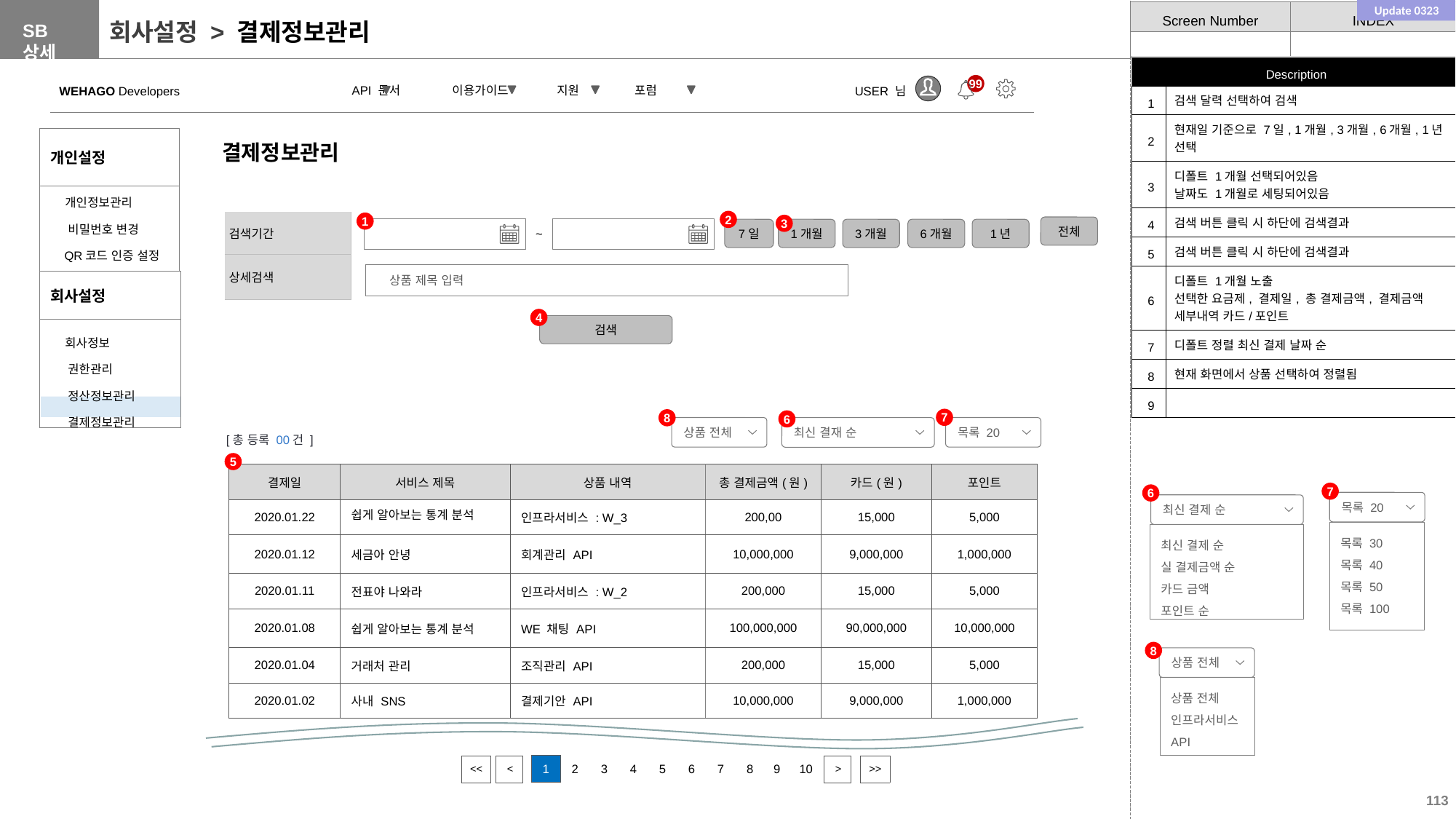

Update 0323
# 회사설정 > 결제정보관리
| Description |  |
| --- | --- |
| 1 | 검색 달력 선택하여 검색 |
| 2 | 현재일 기준으로 7일, 1개월, 3개월, 6개월, 1년 선택 |
| 3 | 디폴트 1개월 선택되어있음 날짜도 1개월로 세팅되어있음 |
| 4 | 검색 버튼 클릭 시 하단에 검색결과 |
| 5 | 검색 버튼 클릭 시 하단에 검색결과 |
| 6 | 디폴트 1개월 노출 선택한 요금제, 결제일, 총 결제금액, 결제금액 세부내역 카드/포인트 |
| 7 | 디폴트 정렬 최신 결제 날짜 순 |
| 8 | 현재 화면에서 상품 선택하여 정렬됨 |
| 9 |  |
99

   API 문서               이용가이드              지원                포럼
USER 님
WEHAGO Developers

| 개인설정 |
| --- |
| 개인정보관리 비밀번호 변경 QR코드 인증 설정 |
결제정보관리
2
| 검색기간 |  |
| --- | --- |
| 상세검색 |  |
1
3
전체

7일
1개월
3개월
6개월
1년
~

      상품 제목 입력
| 회사설정 |
| --- |
| 회사정보 권한관리 정산정보관리 결제정보관리 |
4
검색

7
8
6
상품 전체

목록 20

최신 결재 순

[총 등록 00건 ]
5
| 결제일 | 서비스 제목 | 상품 내역 | 총 결제금액(원) | 카드(원) | 포인트 |
| --- | --- | --- | --- | --- | --- |
| 2020.01.22 | 쉽게 알아보는 통계 분석 | 인프라서비스 : W\_3 | 200,00 | 15,000 | 5,000 |
| 2020.01.12 | 세금아 안녕 | 회계관리 API | 10,000,000 | 9,000,000 | 1,000,000 |
| 2020.01.11 | 전표야 나와라 | 인프라서비스 : W\_2 | 200,000 | 15,000 | 5,000 |
| 2020.01.08 | 쉽게 알아보는 통계 분석 | WE 채팅 API | 100,000,000 | 90,000,000 | 10,000,000 |
| 2020.01.04 | 거래처 관리 | 조직관리 API | 200,000 | 15,000 | 5,000 |
| 2020.01.02 | 사내 SNS | 결제기안 API | 10,000,000 | 9,000,000 | 1,000,000 |
7
6
목록 20

최신 결제 순

목록 30
목록 40
목록 50
목록 100
최신 결제 순
실 결제금액 순
카드 금액
포인트 순
8
상품 전체

상품 전체
인프라서비스
API

| 1 | 2 | 3 | 4 | 5 | 6 | 7 | 8 | 9 | 10 |
| --- | --- | --- | --- | --- | --- | --- | --- | --- | --- |
| << |
| --- |
| < |
| --- |
| > |
| --- |
| >> |
| --- |